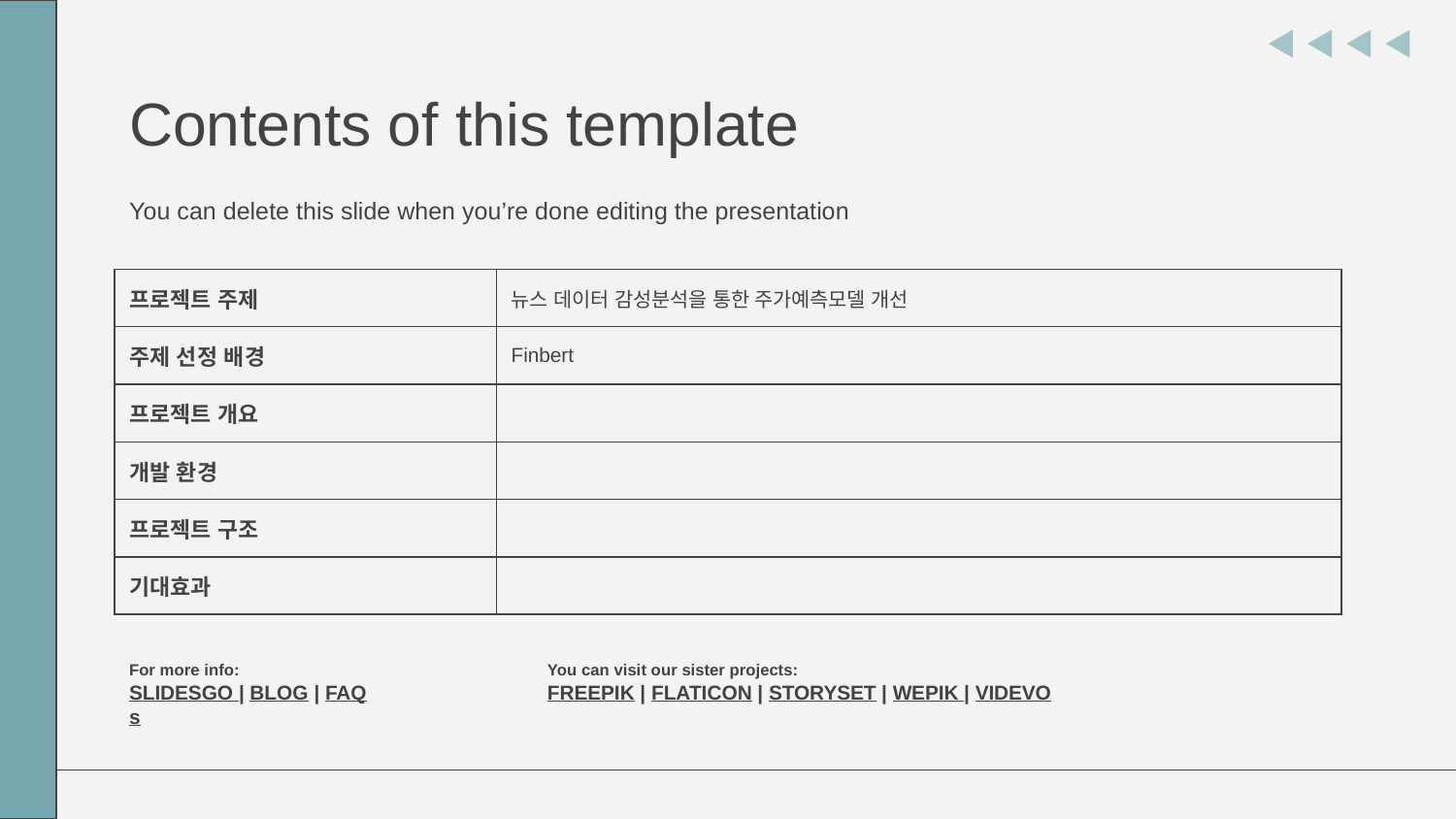

# Contents of this template
You can delete this slide when you’re done editing the presentation

| 프로젝트 주제 | 뉴스 데이터 감성분석을 통한 주가예측모델 개선 |
| --- | --- |
| 주제 선정 배경 | Finbert |
| 프로젝트 개요 |  |
| 개발 환경 |  |
| 프로젝트 구조 |  |
| 기대효과 |  |
For more info:
SLIDESGO | BLOG | FAQs
You can visit our sister projects:
FREEPIK | FLATICON | STORYSET | WEPIK | VIDEVO